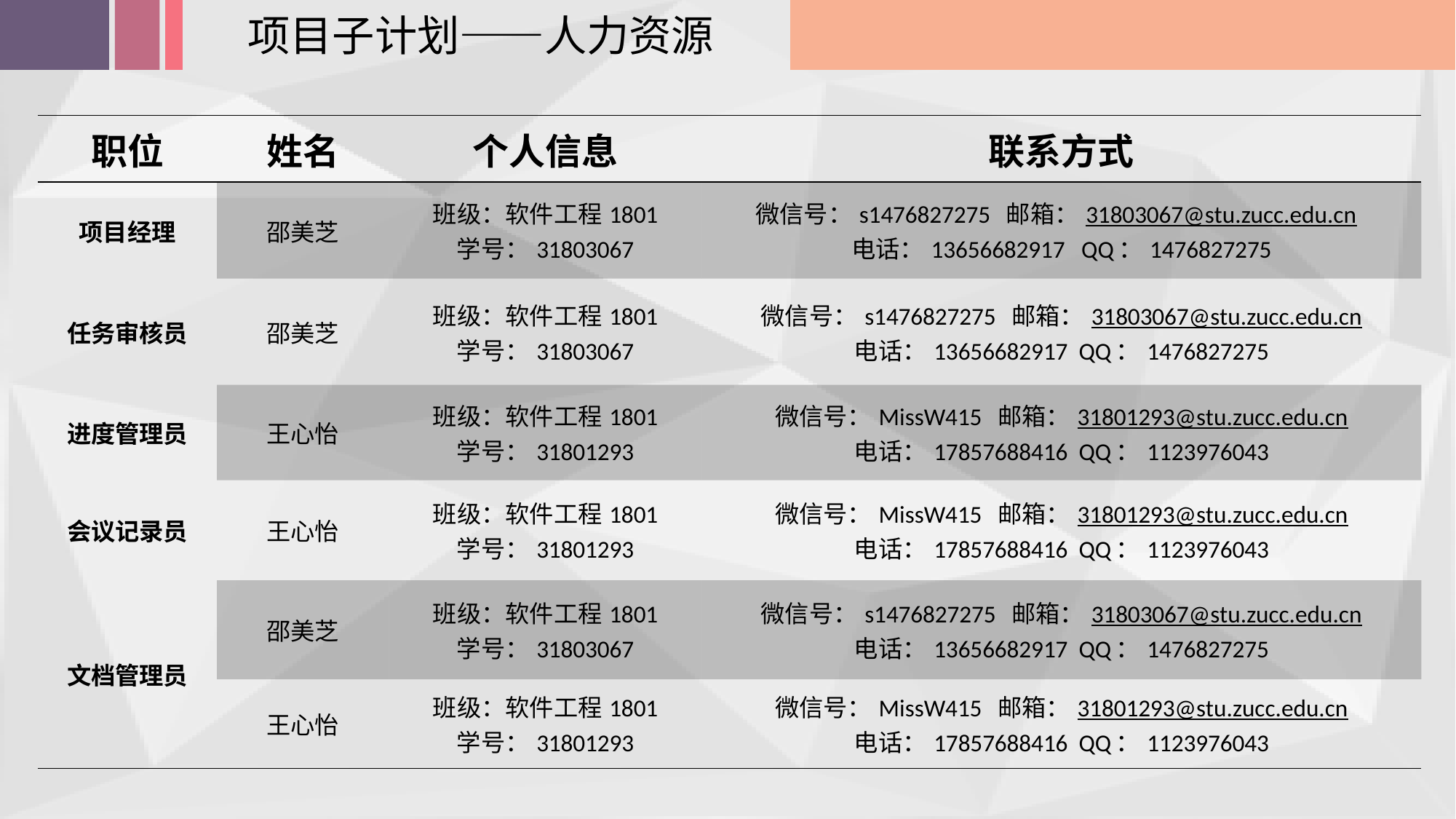

项目子计划——人力资源
| 职位 | 姓名 | 个人信息 | 联系方式 |
| --- | --- | --- | --- |
| 项目经理 | 邵美芝 | 班级：软件工程1801 学号：31803067 | 微信号：s1476827275 邮箱：31803067@stu.zucc.edu.cn 电话：13656682917 QQ：1476827275 |
| 任务审核员 | 邵美芝 | 班级：软件工程1801 学号：31803067 | 微信号：s1476827275 邮箱：31803067@stu.zucc.edu.cn 电话：13656682917 QQ：1476827275 |
| 进度管理员 | 王心怡 | 班级：软件工程1801 学号：31801293 | 微信号：MissW415 邮箱：31801293@stu.zucc.edu.cn 电话：17857688416 QQ：1123976043 |
| 会议记录员 | 王心怡 | 班级：软件工程1801 学号：31801293 | 微信号：MissW415 邮箱：31801293@stu.zucc.edu.cn 电话：17857688416 QQ：1123976043 |
| 文档管理员 | 邵美芝 | 班级：软件工程1801 学号：31803067 | 微信号：s1476827275 邮箱：31803067@stu.zucc.edu.cn 电话：13656682917 QQ：1476827275 |
| 文档管理员 | 王心怡 | 班级：软件工程1801 学号：31801293 | 微信号：MissW415 邮箱：31801293@stu.zucc.edu.cn 电话：17857688416 QQ：1123976043 |